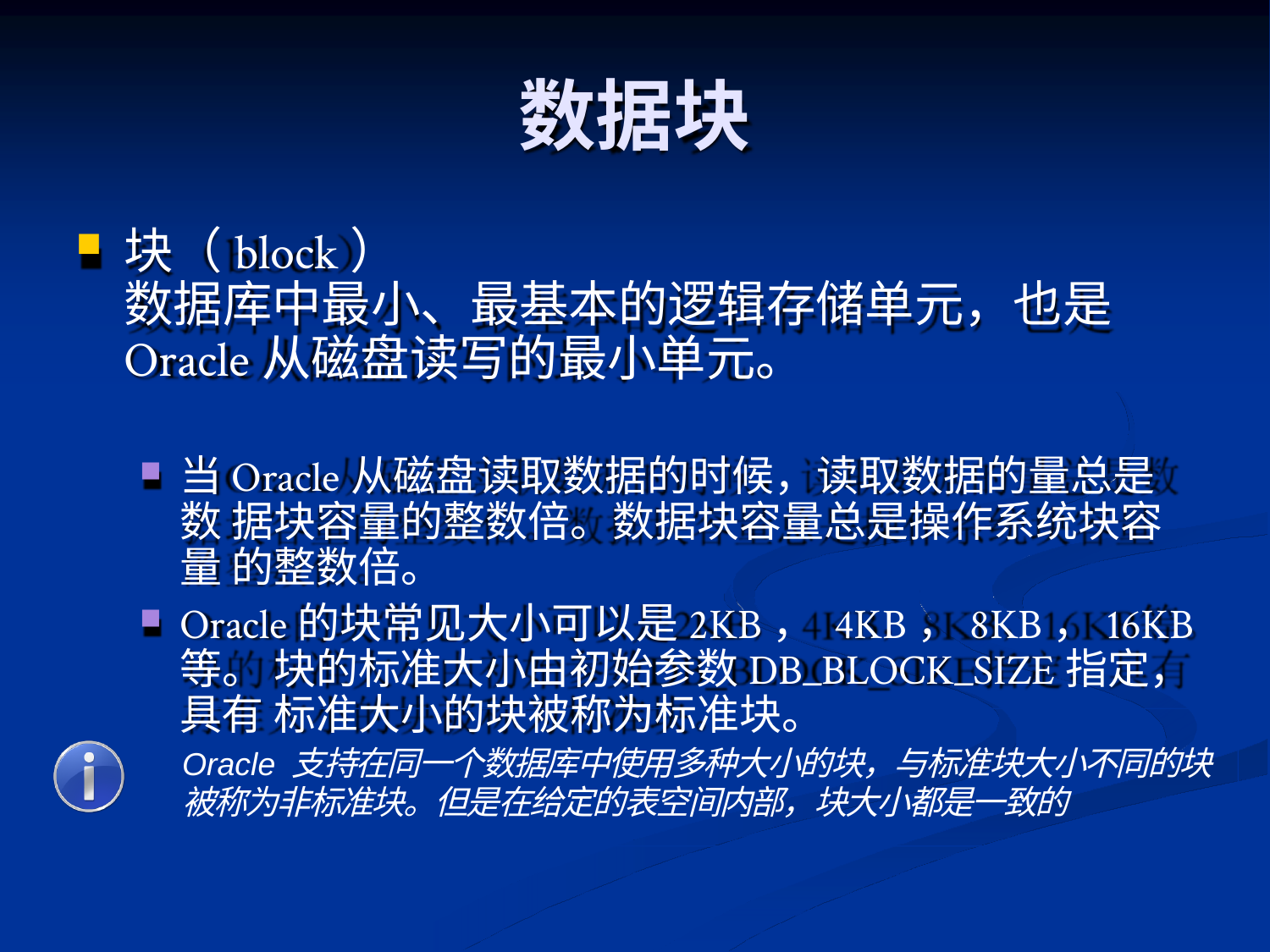

# 数据块

块（block）
数据库中最小、最基本的逻辑存储单元，也是
Oracle从磁盘读写的最小单元。

当Oracle从磁盘读取数据的时候，读取数据的量总是数 据块容量的整数倍。数据块容量总是操作系统块容量 的整数倍。
Oracle的块常见大小可以是2KB， 4KB，8KB，16KB等。 块的标准大小由初始参数DB_BLOCK_SIZE指定，具有 标准大小的块被称为标准块。
Oracle 支持在同一个数据库中使用多种大小的块，与标准块大小不同的块
被称为非标准块。但是在给定的表空间内部，块大小都是一致的